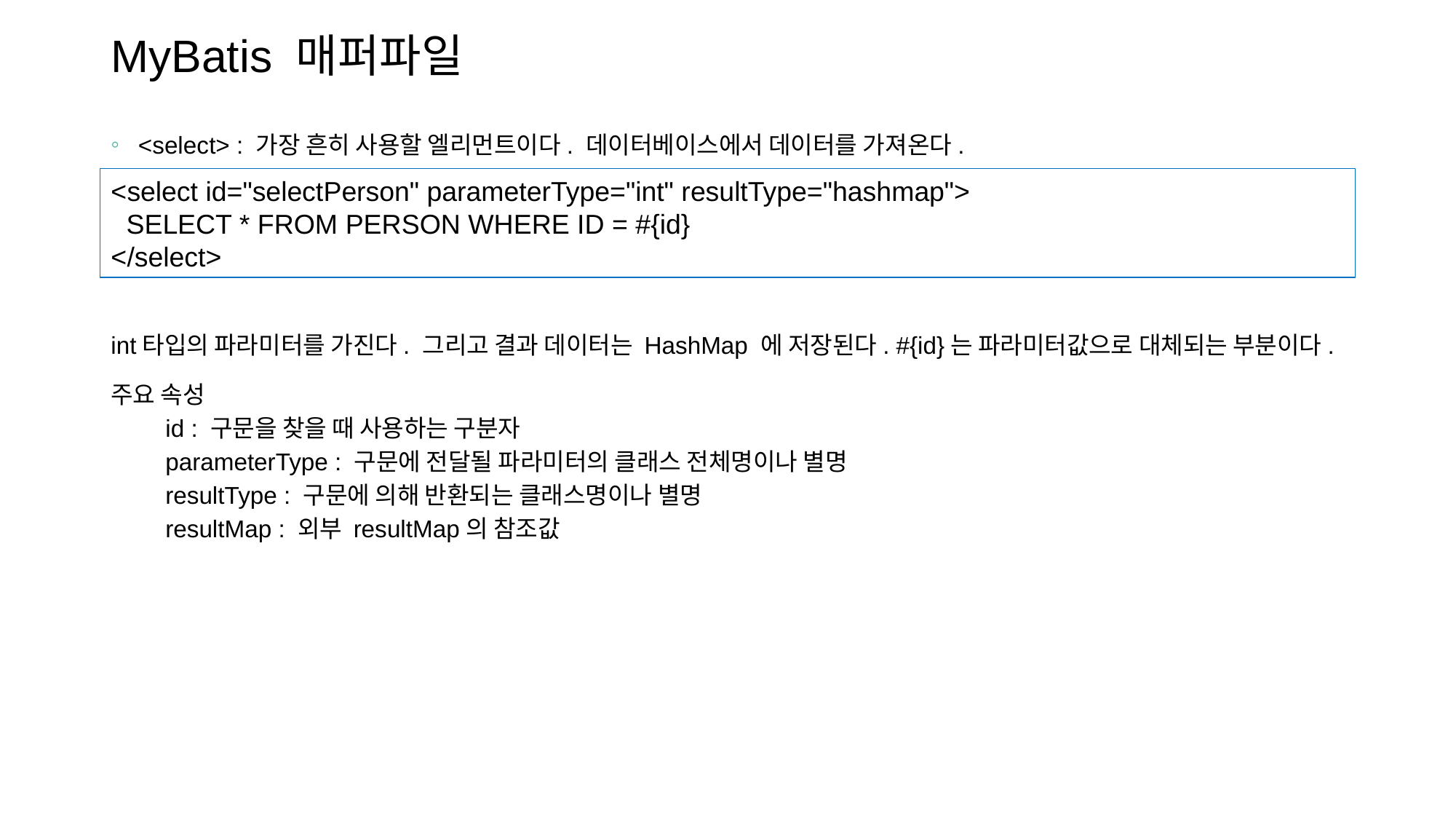

# MyBatis 매퍼파일
<select> : 가장 흔히 사용할 엘리먼트이다. 데이터베이스에서 데이터를 가져온다.

int타입의 파라미터를 가진다. 그리고 결과 데이터는 HashMap 에 저장된다. #{id}는 파라미터값으로 대체되는 부분이다.
주요 속성
id : 구문을 찾을 때 사용하는 구분자
parameterType : 구문에 전달될 파라미터의 클래스 전체명이나 별명
resultType : 구문에 의해 반환되는 클래스명이나 별명
resultMap : 외부 resultMap의 참조값
<select id="selectPerson" parameterType="int" resultType="hashmap">
  SELECT * FROM PERSON WHERE ID = #{id}
</select>